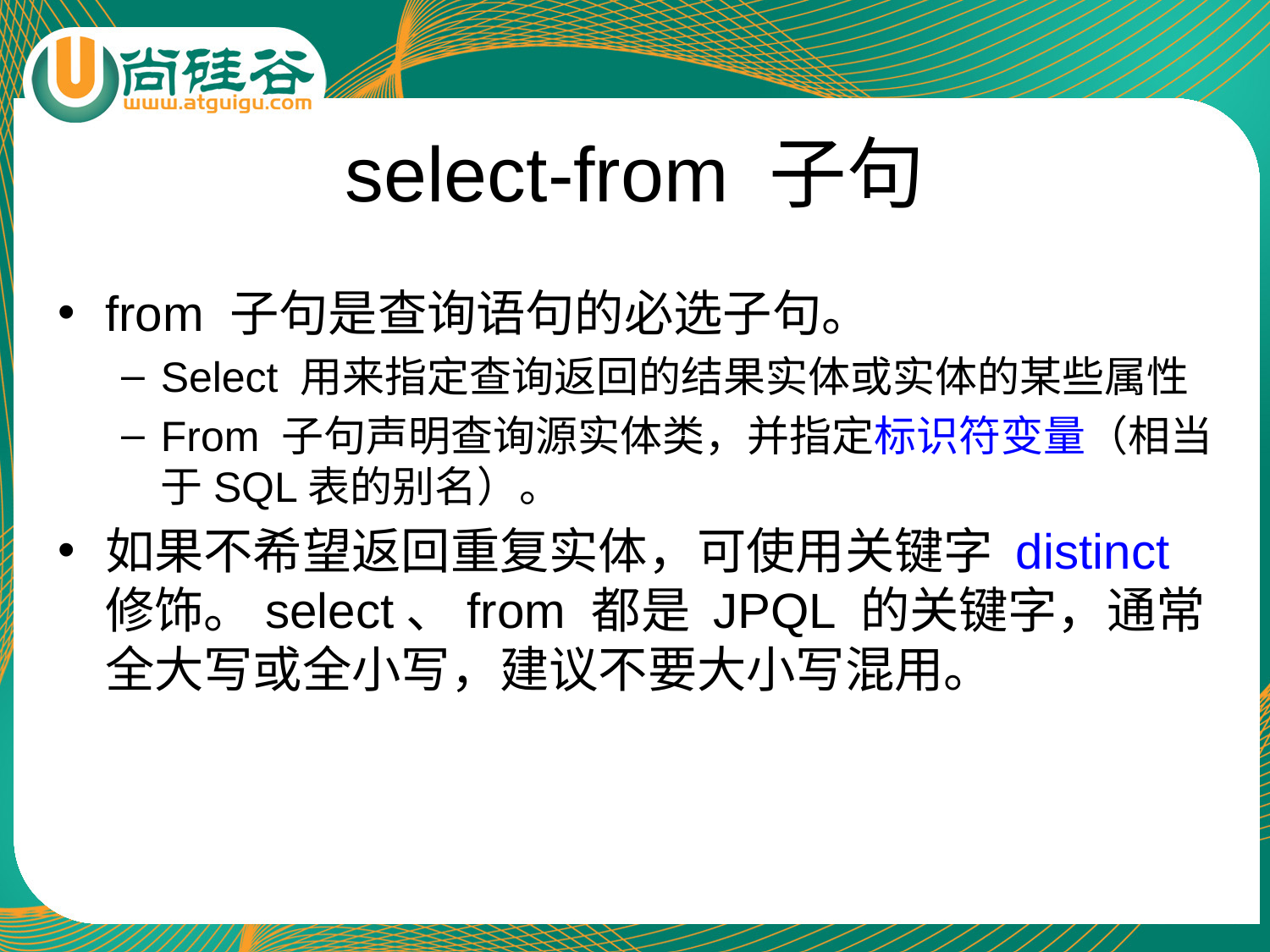

# select-from 子句
from 子句是查询语句的必选子句。
Select 用来指定查询返回的结果实体或实体的某些属性
From 子句声明查询源实体类，并指定标识符变量（相当于SQL表的别名）。
如果不希望返回重复实体，可使用关键字 distinct 修饰。select、from 都是 JPQL 的关键字，通常全大写或全小写，建议不要大小写混用。